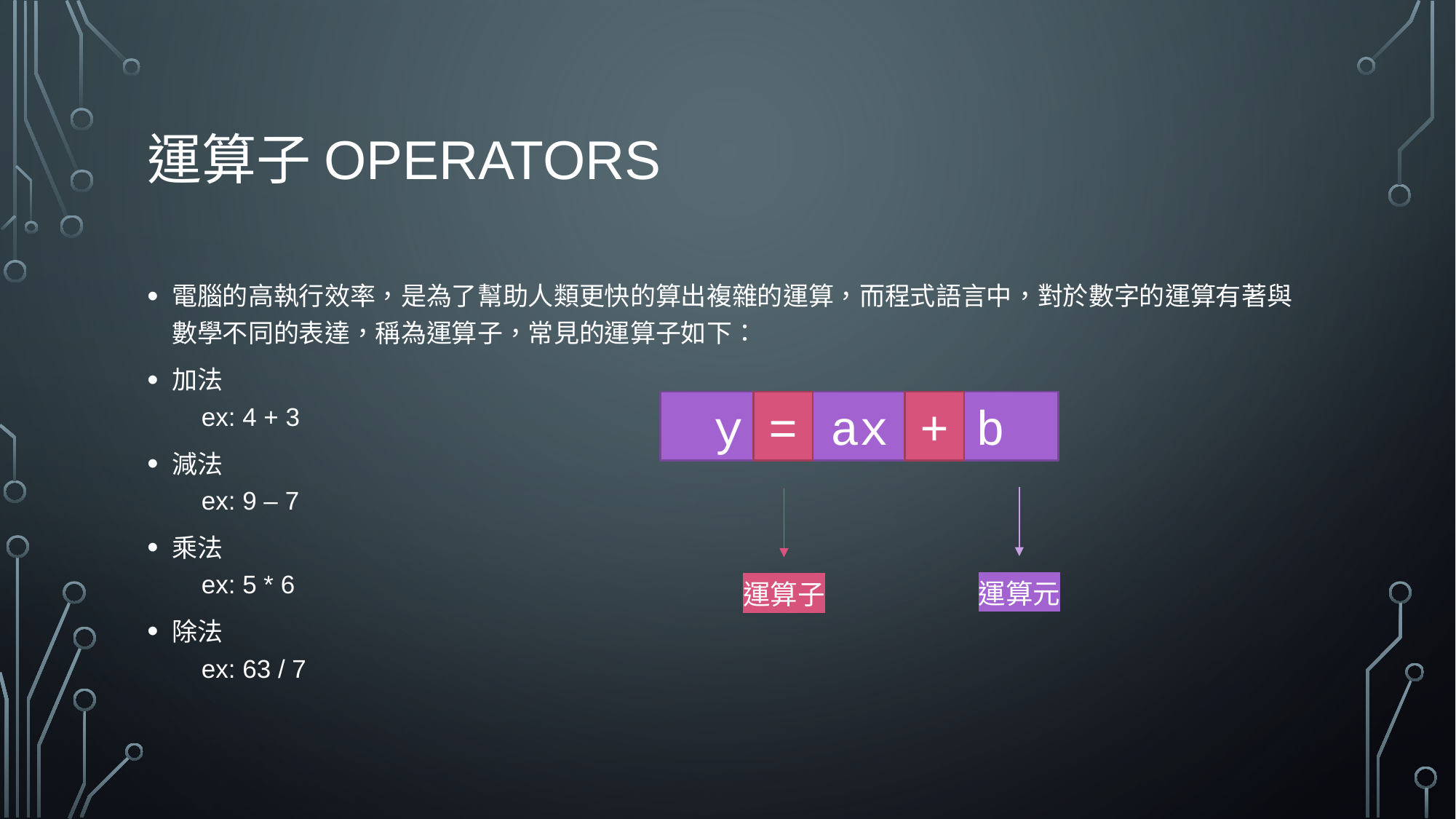

# 運算子Operators
電腦的高執行效率，是為了幫助人類更快的算出複雜的運算，而程式語言中，對於數字的運算有著與數學不同的表達，稱為運算子，常見的運算子如下：
加法
　ex: 4 + 3
減法
　ex: 9 – 7
乘法
　ex: 5 * 6
除法
　ex: 63 / 7

=
+
y = ax + b
運算子
運算元